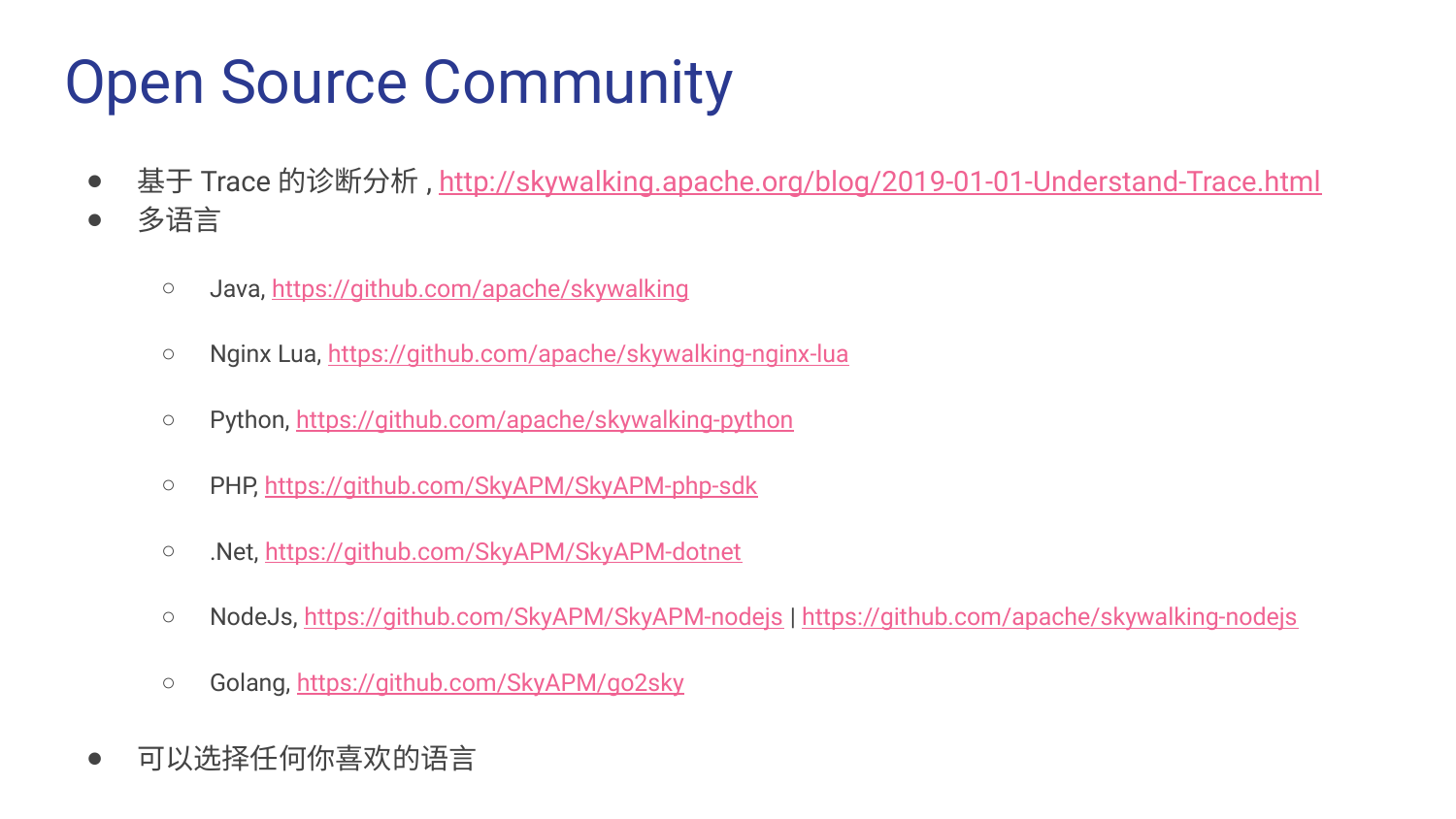

# Open Source Community
基于Trace的诊断分析, http://skywalking.apache.org/blog/2019-01-01-Understand-Trace.html
多语言
Java, https://github.com/apache/skywalking
Nginx Lua, https://github.com/apache/skywalking-nginx-lua
Python, https://github.com/apache/skywalking-python
PHP, https://github.com/SkyAPM/SkyAPM-php-sdk
.Net, https://github.com/SkyAPM/SkyAPM-dotnet
NodeJs, https://github.com/SkyAPM/SkyAPM-nodejs | https://github.com/apache/skywalking-nodejs
Golang, https://github.com/SkyAPM/go2sky

可以选择任何你喜欢的语言